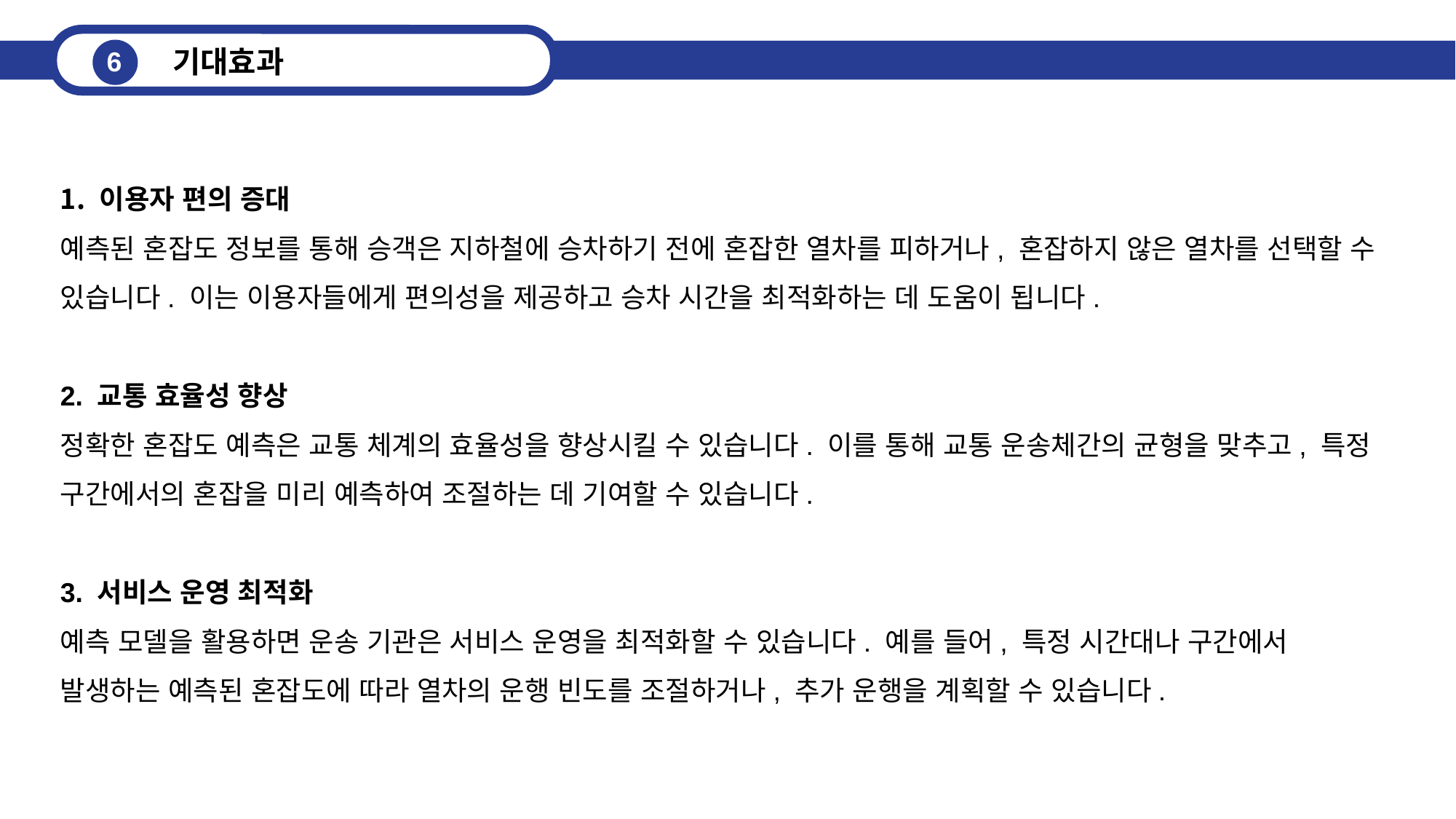

기대효과
6

 이용자 편의 증대
예측된 혼잡도 정보를 통해 승객은 지하철에 승차하기 전에 혼잡한 열차를 피하거나, 혼잡하지 않은 열차를 선택할 수 있습니다. 이는 이용자들에게 편의성을 제공하고 승차 시간을 최적화하는 데 도움이 됩니다.

2. 교통 효율성 향상
정확한 혼잡도 예측은 교통 체계의 효율성을 향상시킬 수 있습니다. 이를 통해 교통 운송체간의 균형을 맞추고, 특정 구간에서의 혼잡을 미리 예측하여 조절하는 데 기여할 수 있습니다.

3. 서비스 운영 최적화
예측 모델을 활용하면 운송 기관은 서비스 운영을 최적화할 수 있습니다. 예를 들어, 특정 시간대나 구간에서 발생하는 예측된 혼잡도에 따라 열차의 운행 빈도를 조절하거나, 추가 운행을 계획할 수 있습니다.